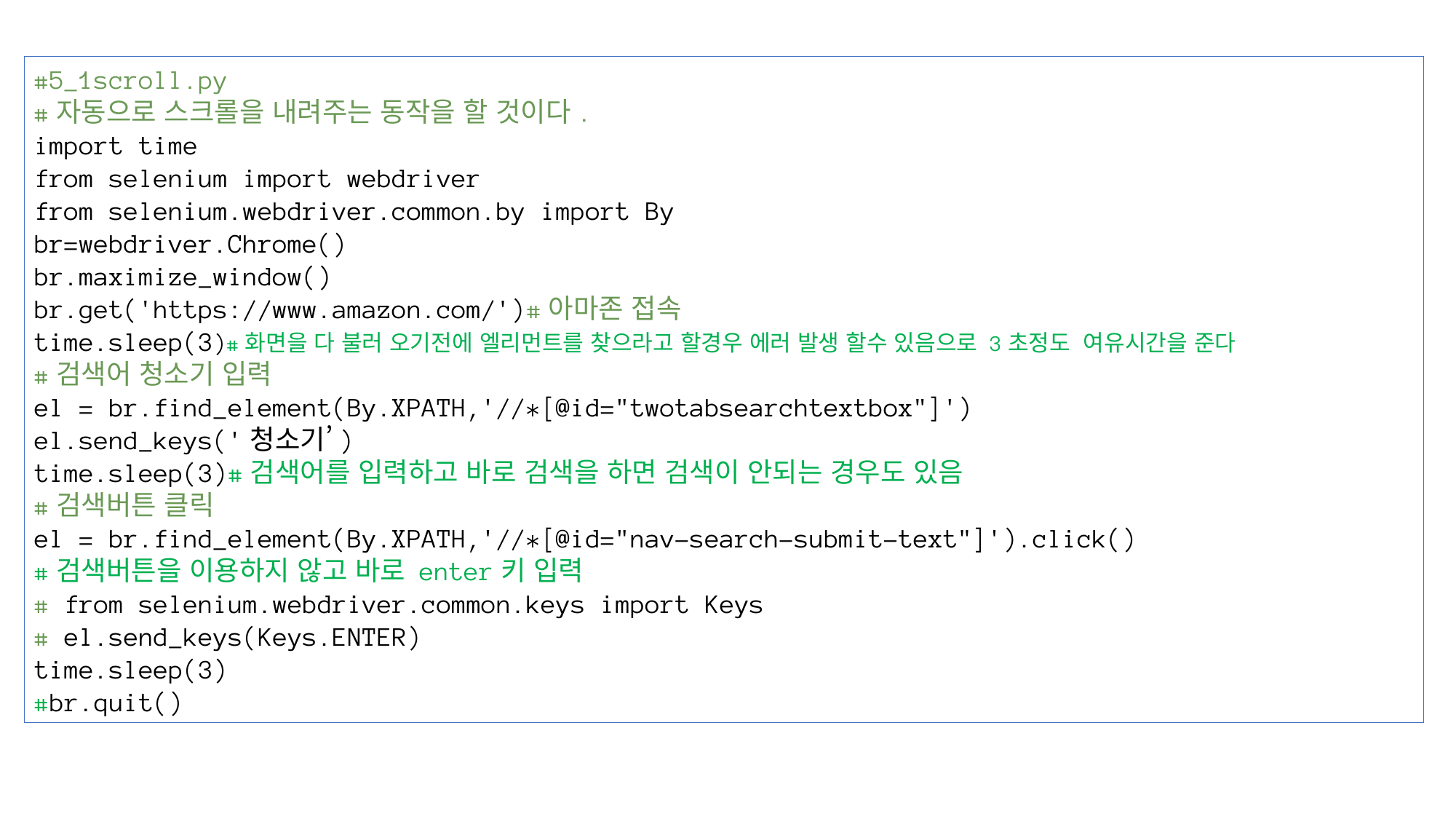

#5_1scroll.py
#자동으로 스크롤을 내려주는 동작을 할 것이다.
import time
from selenium import webdriver
from selenium.webdriver.common.by import By
br=webdriver.Chrome()
br.maximize_window()
br.get('https://www.amazon.com/')#아마존 접속
time.sleep(3)#화면을 다 불러 오기전에 엘리먼트를 찾으라고 할경우 에러 발생 할수 있음으로 3초정도  여유시간을 준다
#검색어 청소기 입력
el = br.find_element(By.XPATH,'//*[@id="twotabsearchtextbox"]')
el.send_keys('청소기’)
time.sleep(3)#검색어를 입력하고 바로 검색을 하면 검색이 안되는 경우도 있음
#검색버튼 클릭
el = br.find_element(By.XPATH,'//*[@id="nav-search-submit-text"]').click()
#검색버튼을 이용하지 않고 바로 enter키 입력
# from selenium.webdriver.common.keys import Keys
# el.send_keys(Keys.ENTER)
time.sleep(3)
#br.quit()